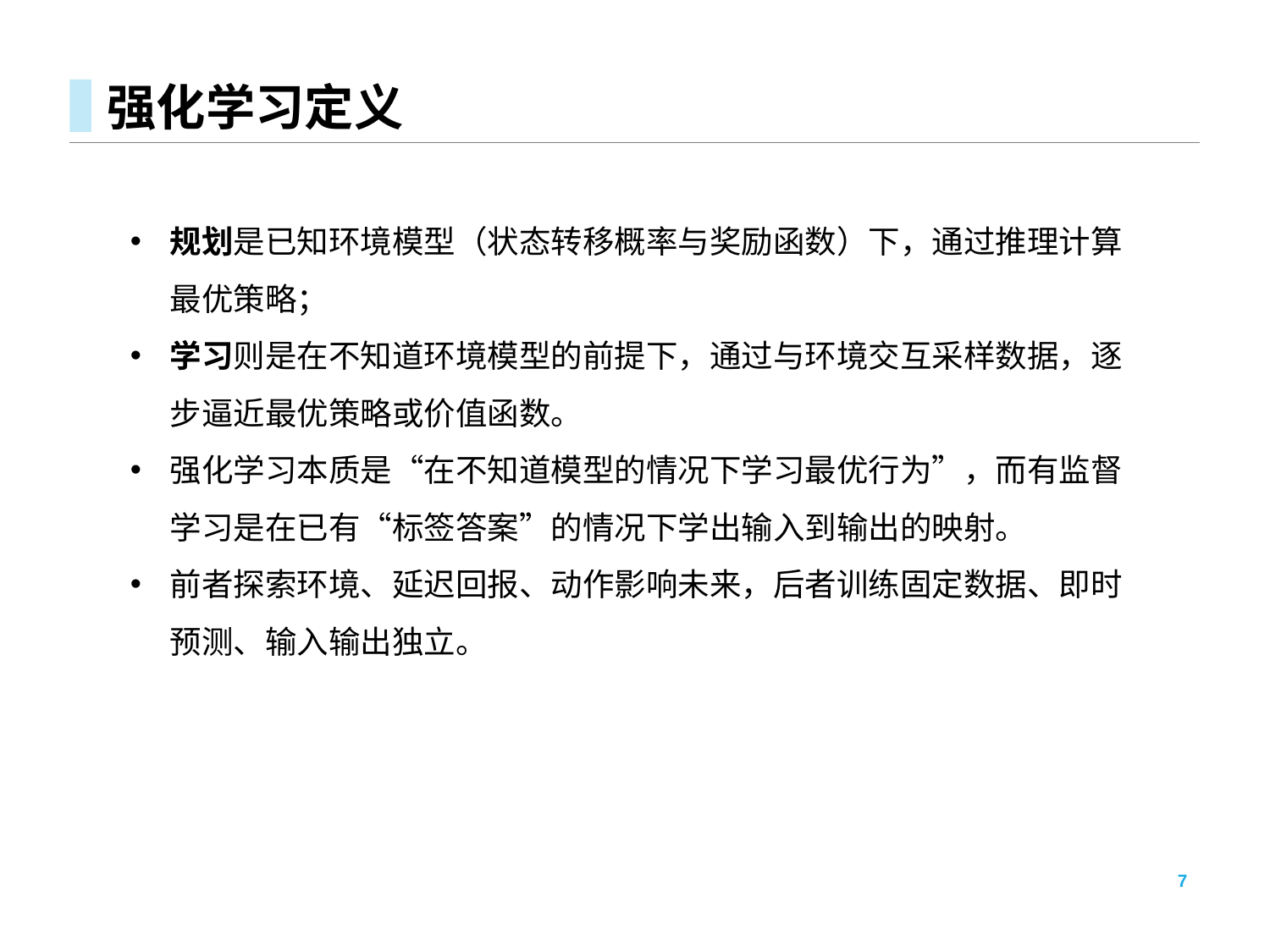

# 强化学习定义
规划是已知环境模型（状态转移概率与奖励函数）下，通过推理计算最优策略；
学习则是在不知道环境模型的前提下，通过与环境交互采样数据，逐步逼近最优策略或价值函数。
强化学习本质是“在不知道模型的情况下学习最优行为”，而有监督学习是在已有“标签答案”的情况下学出输入到输出的映射。
前者探索环境、延迟回报、动作影响未来，后者训练固定数据、即时预测、输入输出独立。

7